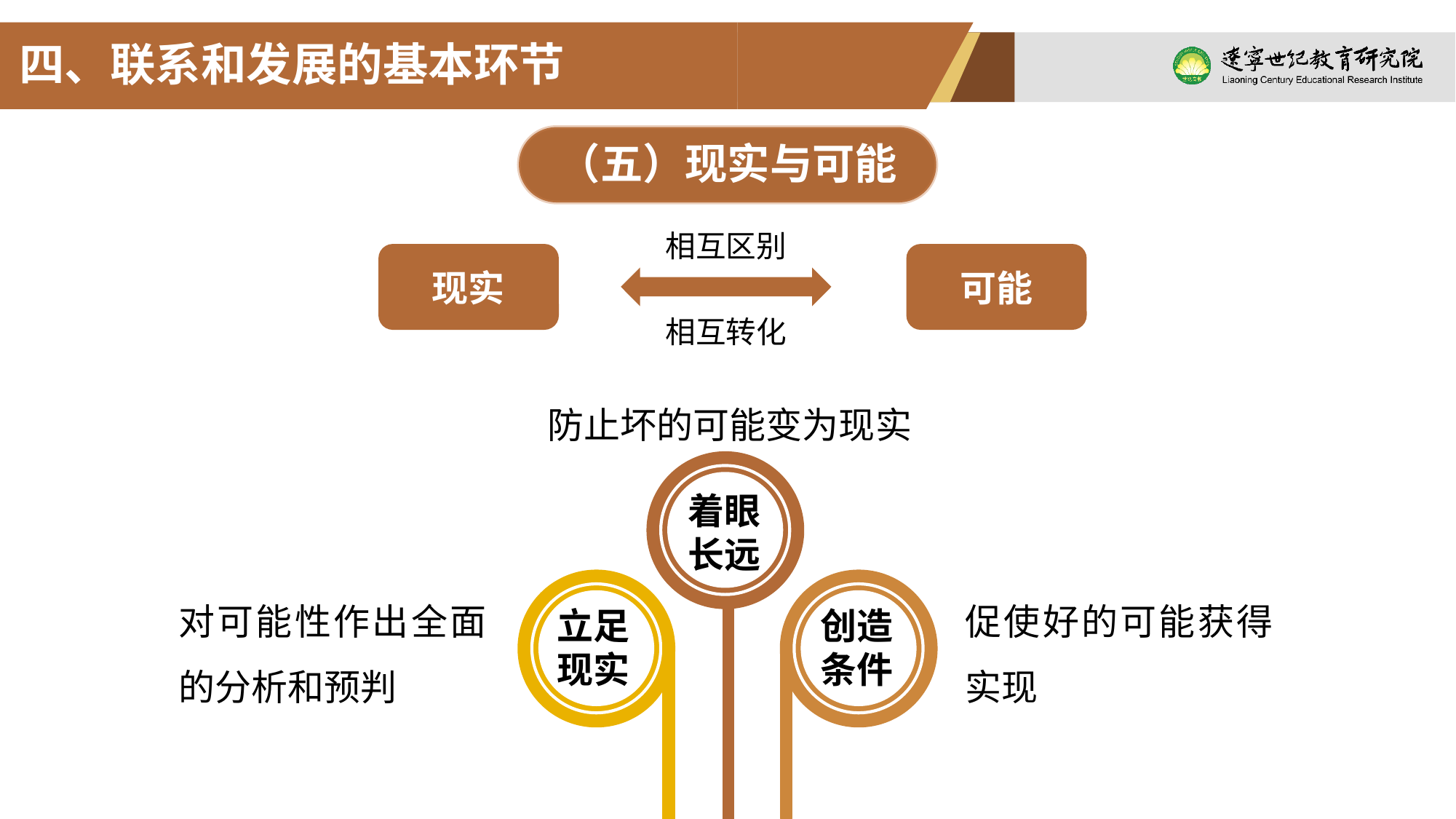

四、联系和发展的基本环节
（五）现实与可能
相互区别
现实
可能

相互转化
防止坏的可能变为现实

着眼长远
立足
现实
创造条件
对可能性作出全面的分析和预判
促使好的可能获得实现